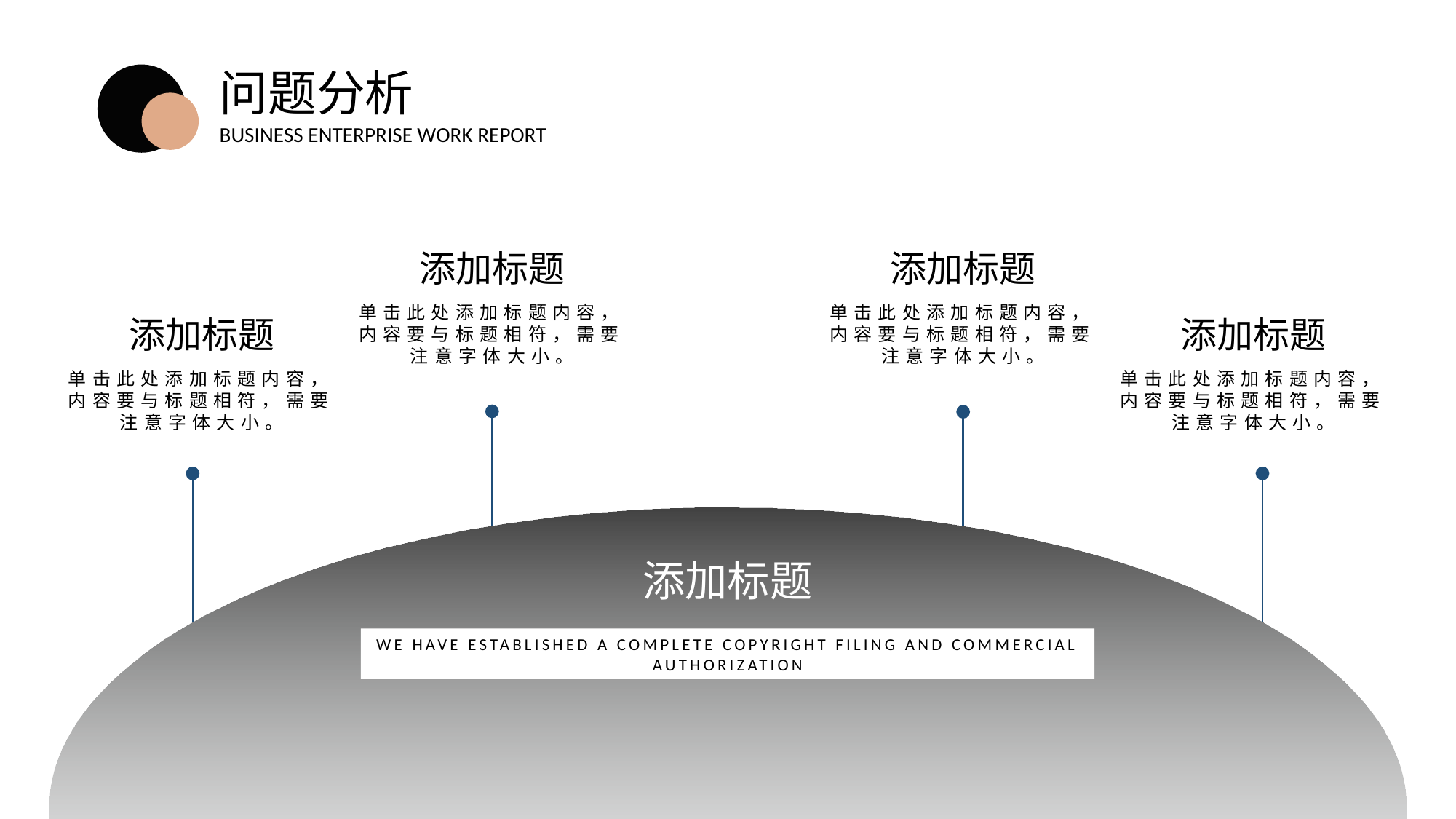

问题分析
BUSINESS ENTERPRISE WORK REPORT

添加标题
单击此处添加标题内容，内容要与标题相符，需要注意字体大小。
添加标题
单击此处添加标题内容，内容要与标题相符，需要注意字体大小。
添加标题
单击此处添加标题内容，内容要与标题相符，需要注意字体大小。
添加标题
单击此处添加标题内容，内容要与标题相符，需要注意字体大小。

添加标题
WE HAVE ESTABLISHED A COMPLETE COPYRIGHT FILING AND COMMERCIAL AUTHORIZATION